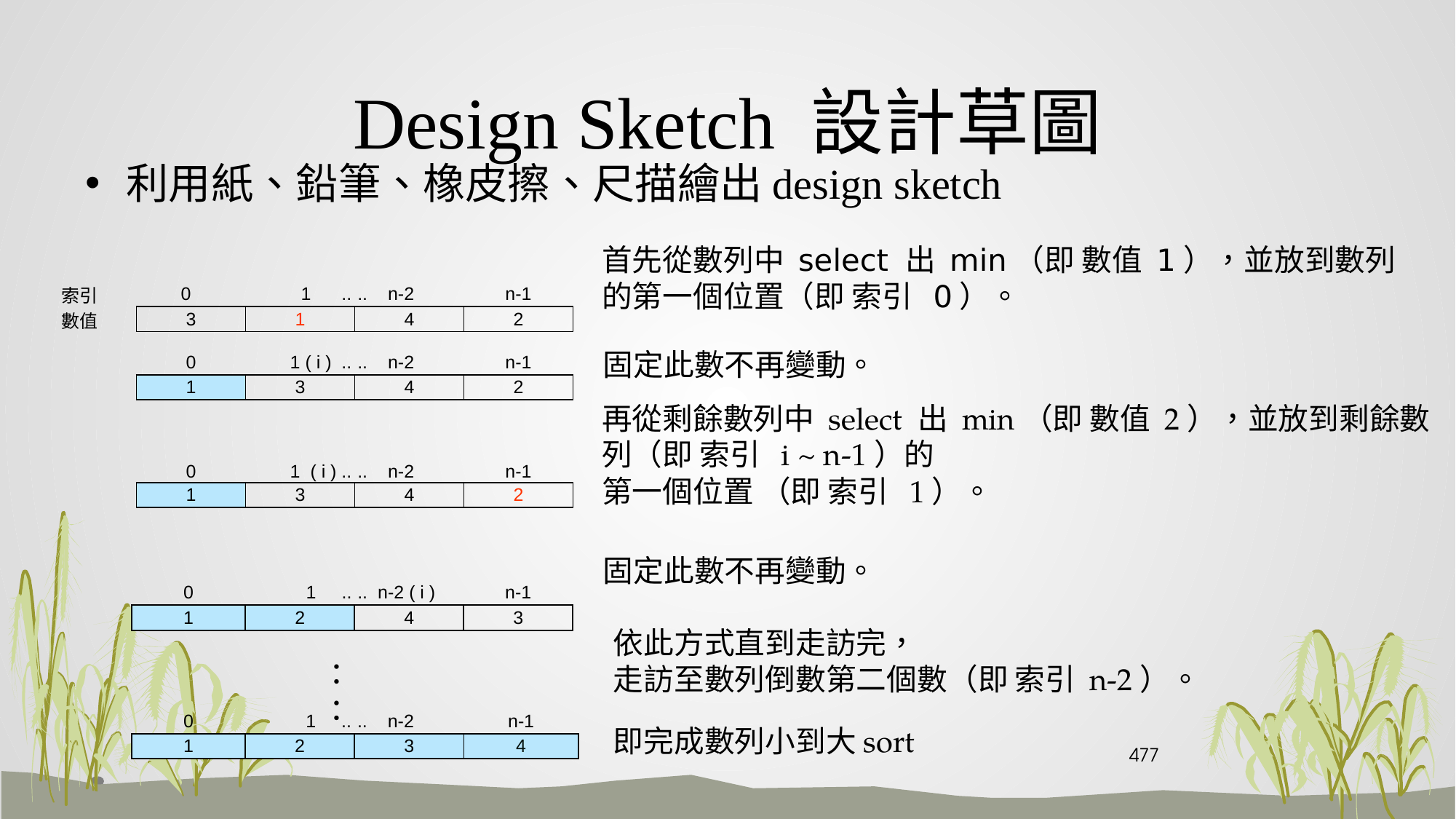

# Design Sketch 設計草圖
利用紙、鉛筆、橡皮擦、尺描繪出design sketch
首先從數列中 select 出 min（即 數值 1），並放到數列的第一個位置（即 索引  0）。
| 索引 |
| --- |
| 數值 |
| 0 | 1 .. | .. n-2 | n-1 |
| --- | --- | --- | --- |
| 3 | 1 | 4 | 2 |
固定此數不再變動。
| 0 | 1 ( i ) .. | .. n-2 | n-1 |
| --- | --- | --- | --- |
| 1 | 3 | 4 | 2 |
再從剩餘數列中 select 出 min（即 數值 2），並放到剩餘數列（即 索引  i ~ n-1）的
第一個位置 （即 索引  1）。
| 0 | 1 ( i ) .. | .. n-2 | n-1 |
| --- | --- | --- | --- |
| 1 | 3 | 4 | 2 |
固定此數不再變動。
| 0 | 1 .. | .. n-2 ( i ) | n-1 |
| --- | --- | --- | --- |
| 1 | 2 | 4 | 3 |
依此方式直到走訪完，
走訪至數列倒數第二個數（即 索引 n-2）。
：
：
| 0 | 1 .. | .. n-2 | n-1 |
| --- | --- | --- | --- |
| 1 | 2 | 3 | 4 |
即完成數列小到大sort
477